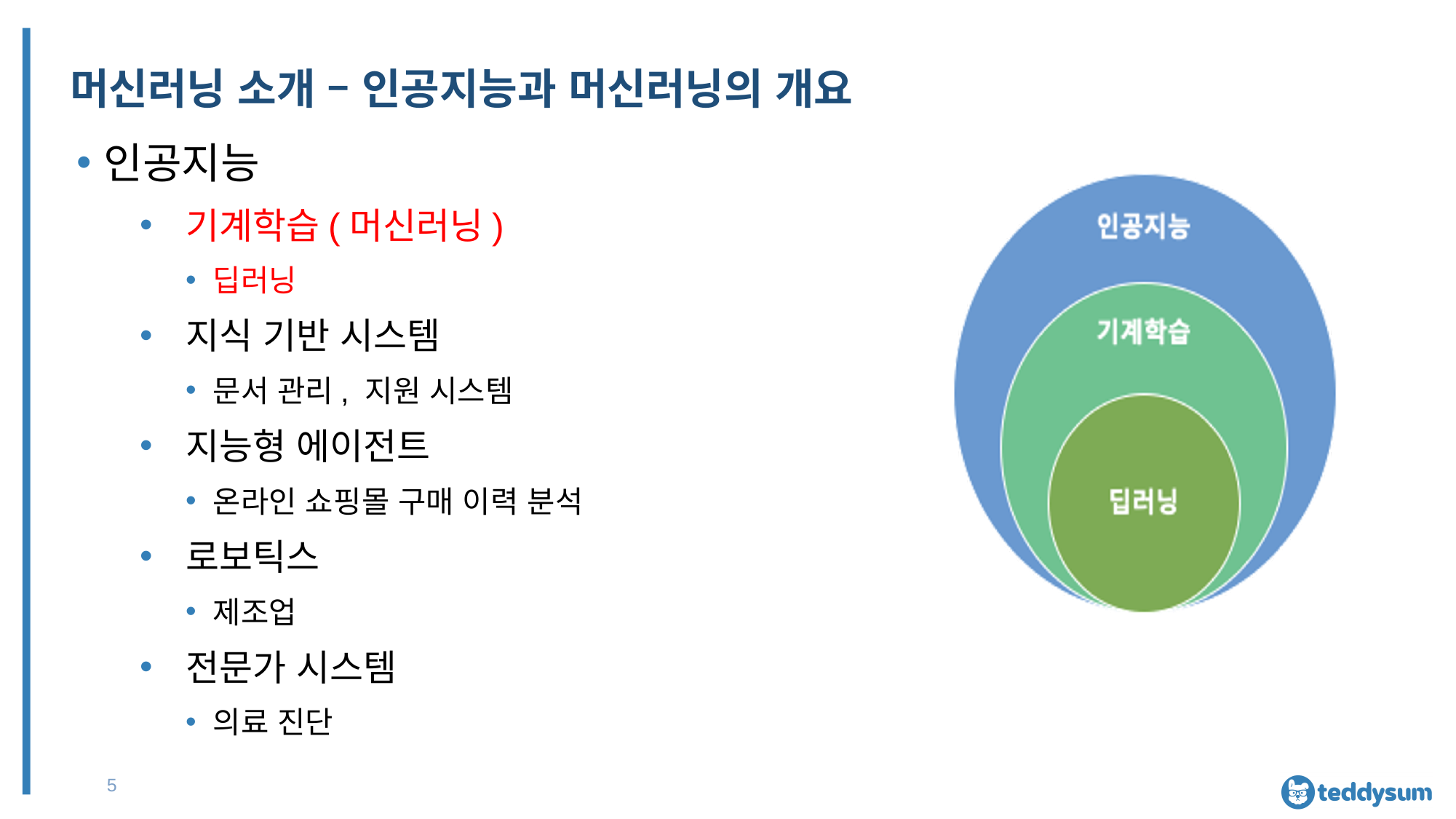

# 머신러닝 소개 – 인공지능과 머신러닝의 개요
인공지능
기계학습(머신러닝)
딥러닝
지식 기반 시스템
문서 관리, 지원 시스템
지능형 에이전트
온라인 쇼핑몰 구매 이력 분석
로보틱스
제조업
전문가 시스템
의료 진단

5